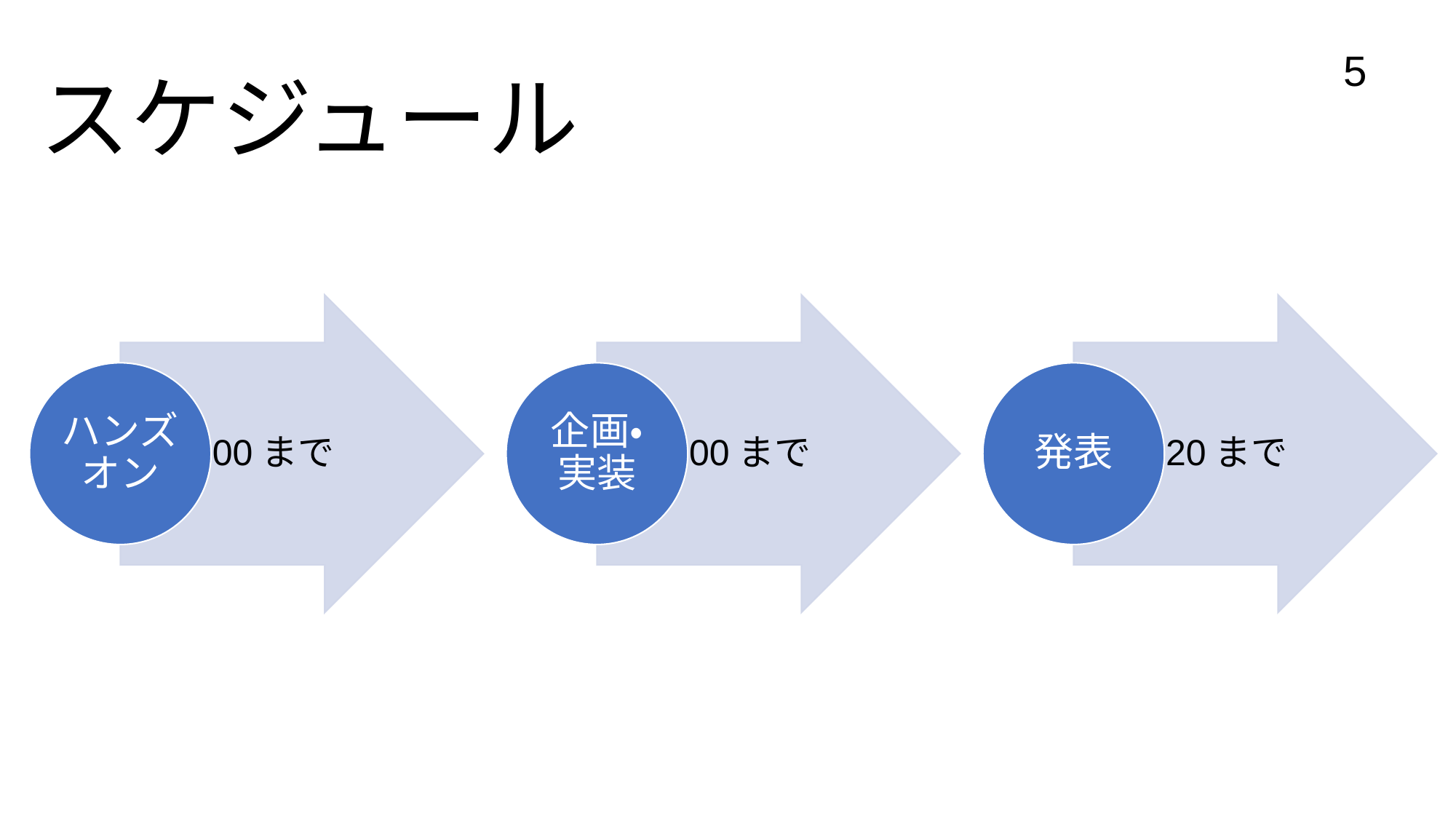

# スケジュール
5
15:00まで
ハンズオン
16:00まで
企画・実装
16:20まで
発表